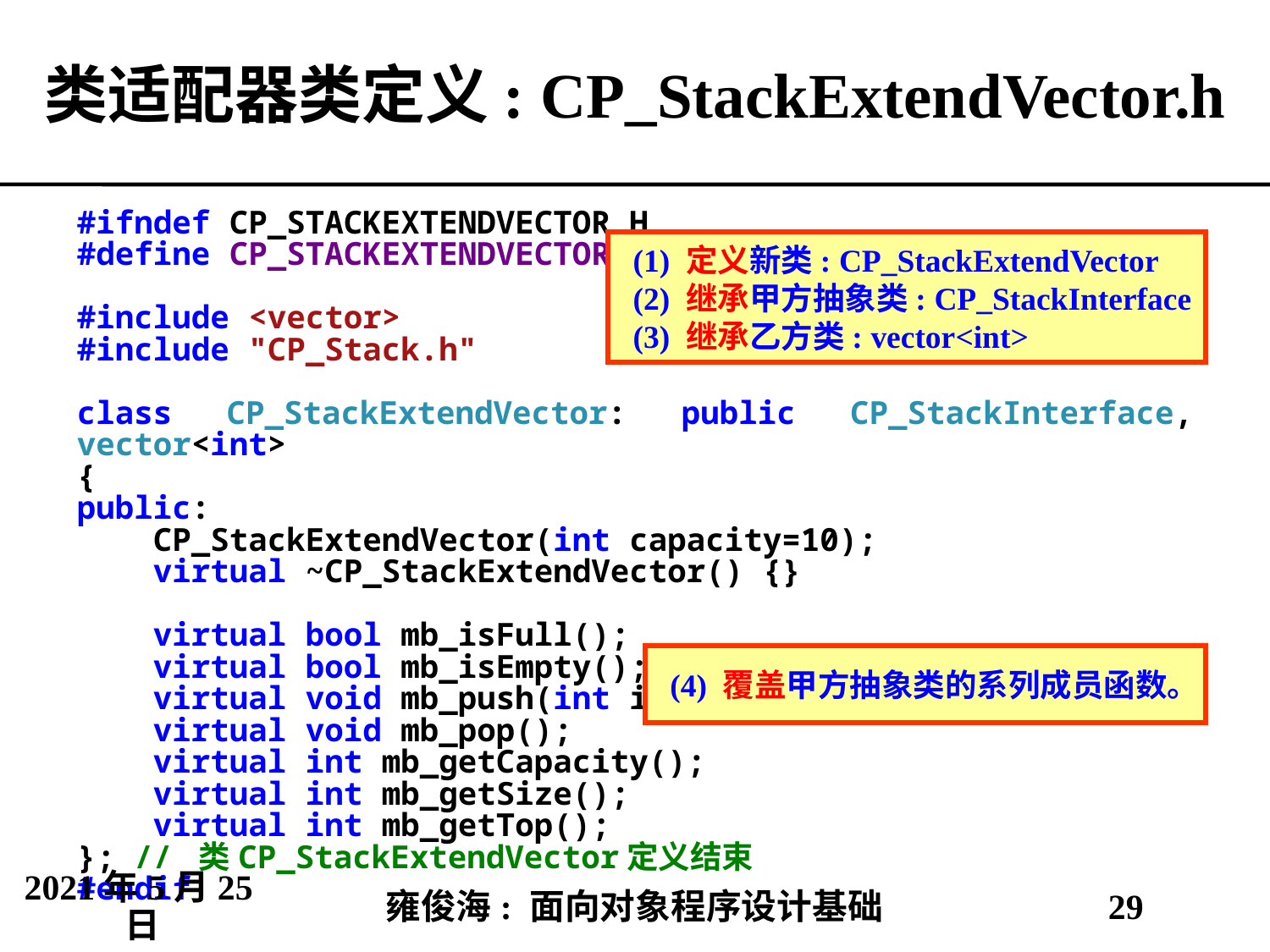

# 类适配器类定义: CP_StackExtendVector.h

#ifndef CP_STACKEXTENDVECTOR_H
#define CP_STACKEXTENDVECTOR_H

#include <vector>
#include "CP_Stack.h"

class CP_StackExtendVector: public CP_StackInterface, vector<int>
{
public:
    CP_StackExtendVector(int capacity=10);
    virtual ~CP_StackExtendVector() {}

    virtual bool mb_isFull();
    virtual bool mb_isEmpty();
    virtual void mb_push(int i);
    virtual void mb_pop();
    virtual int mb_getCapacity();
    virtual int mb_getSize();
    virtual int mb_getTop();
}; // 类CP_StackExtendVector定义结束
#endif
(1) 定义新类: CP_StackExtendVector
(2) 继承甲方抽象类: CP_StackInterface
(3) 继承乙方类: vector<int>
(4) 覆盖甲方抽象类的系列成员函数。
2021年5月25日
雍俊海: 面向对象程序设计基础
29